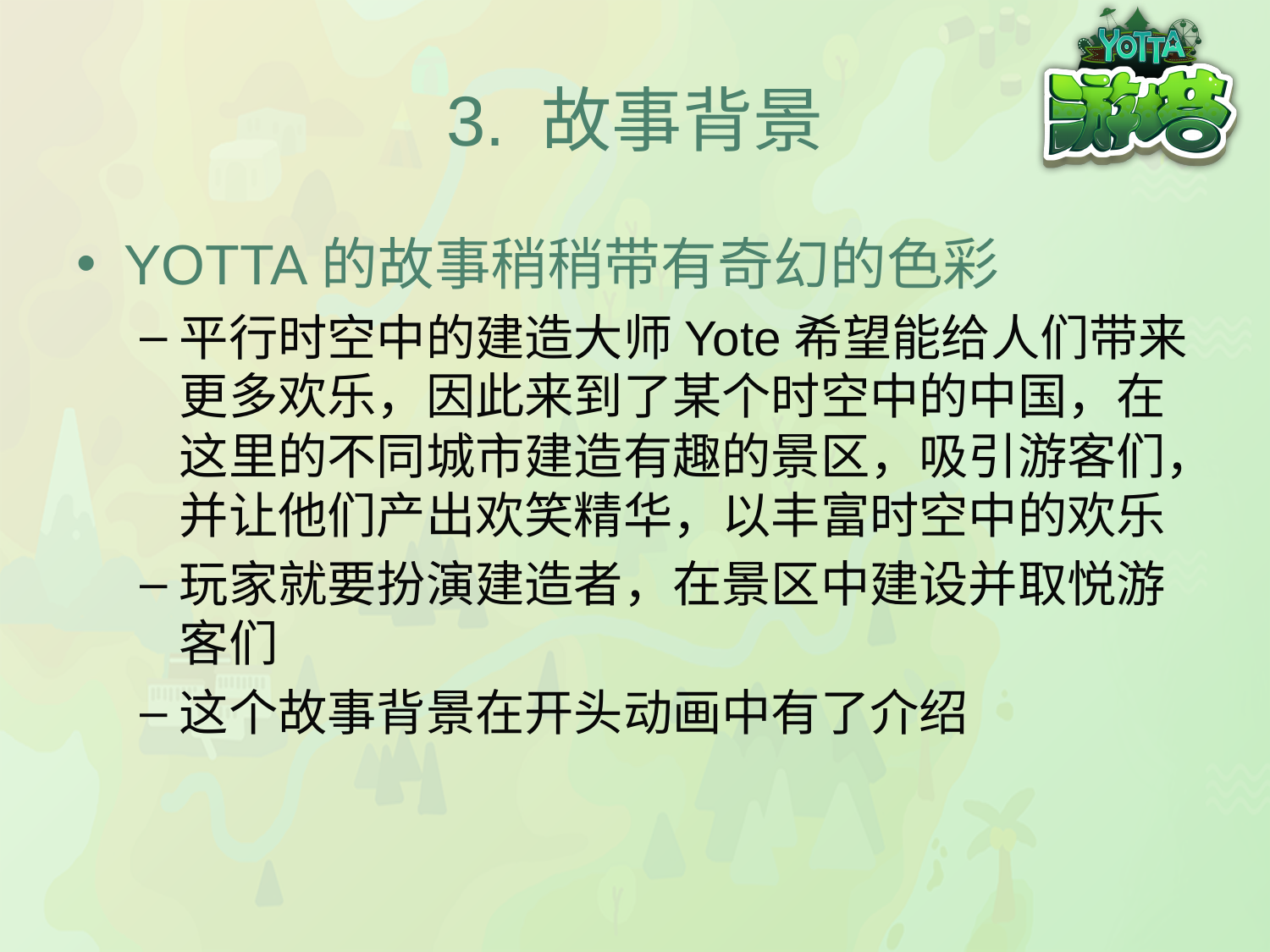

# 3. 故事背景
YOTTA的故事稍稍带有奇幻的色彩
平行时空中的建造大师Yote希望能给人们带来更多欢乐，因此来到了某个时空中的中国，在这里的不同城市建造有趣的景区，吸引游客们，并让他们产出欢笑精华，以丰富时空中的欢乐
玩家就要扮演建造者，在景区中建设并取悦游客们
这个故事背景在开头动画中有了介绍